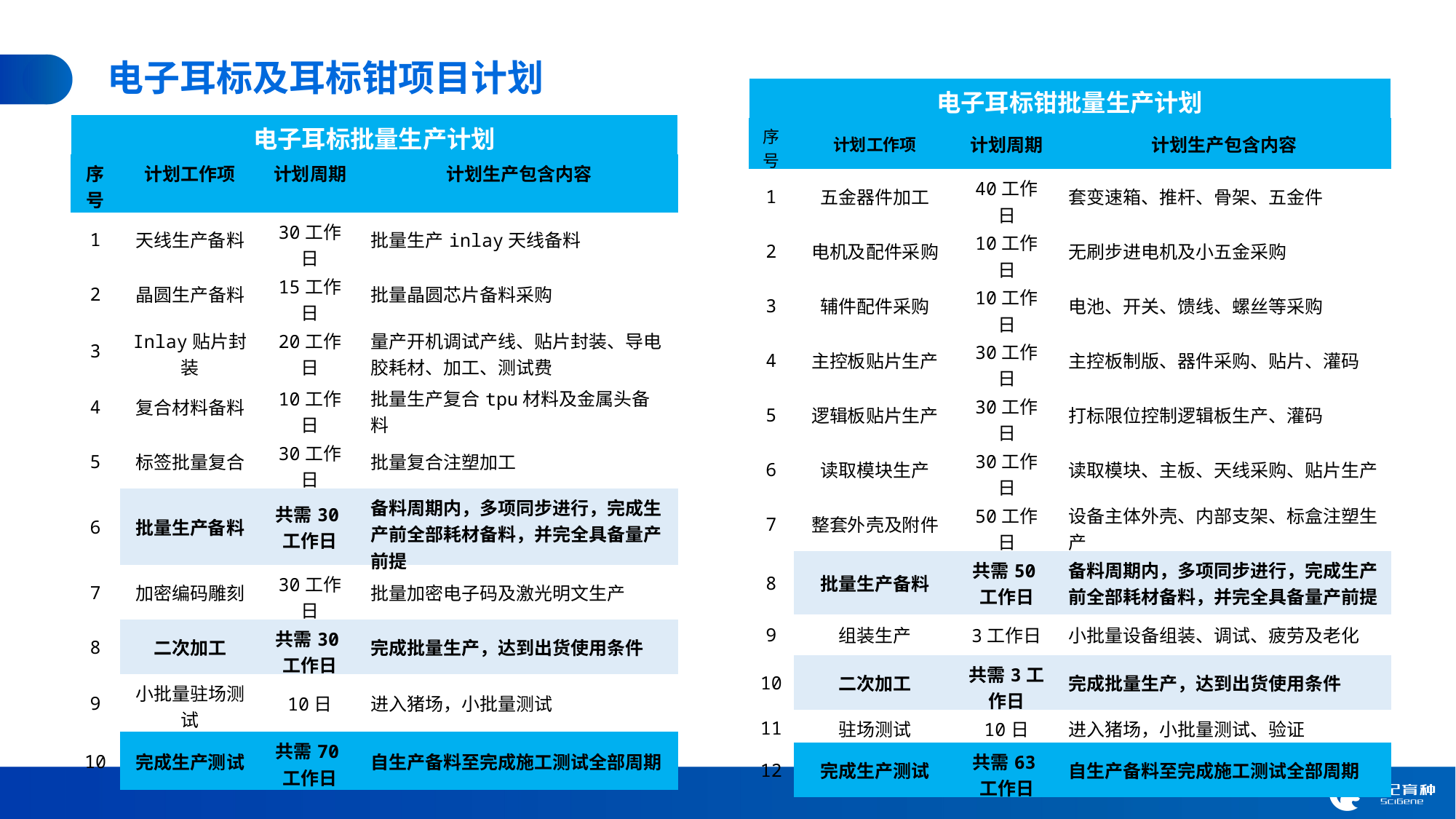

电子耳标及耳标钳项目计划
| 电子耳标钳批量生产计划 |  |  |  |
| --- | --- | --- | --- |
| 序号 | 计划工作项 | 计划周期 | 计划生产包含内容 |
| 1 | 五金器件加工 | 40工作日 | 套变速箱、推杆、骨架、五金件 |
| 2 | 电机及配件采购 | 10工作日 | 无刷步进电机及小五金采购 |
| 3 | 辅件配件采购 | 10工作日 | 电池、开关、馈线、螺丝等采购 |
| 4 | 主控板贴片生产 | 30工作日 | 主控板制版、器件采购、贴片、灌码 |
| 5 | 逻辑板贴片生产 | 30工作日 | 打标限位控制逻辑板生产、灌码 |
| 6 | 读取模块生产 | 30工作日 | 读取模块、主板、天线采购、贴片生产 |
| 7 | 整套外壳及附件 | 50工作日 | 设备主体外壳、内部支架、标盒注塑生产 |
| 8 | 批量生产备料 | 共需50工作日 | 备料周期内，多项同步进行，完成生产前全部耗材备料，并完全具备量产前提 |
| 9 | 组装生产 | 3工作日 | 小批量设备组装、调试、疲劳及老化 |
| 10 | 二次加工 | 共需3工作日 | 完成批量生产，达到出货使用条件 |
| 11 | 驻场测试 | 10日 | 进入猪场，小批量测试、验证 |
| 12 | 完成生产测试 | 共需63工作日 | 自生产备料至完成施工测试全部周期 |
| 电子耳标批量生产计划 |  |  |  |
| --- | --- | --- | --- |
| 序号 | 计划工作项 | 计划周期 | 计划生产包含内容 |
| 1 | 天线生产备料 | 30工作日 | 批量生产inlay天线备料 |
| 2 | 晶圆生产备料 | 15工作日 | 批量晶圆芯片备料采购 |
| 3 | Inlay贴片封装 | 20工作日 | 量产开机调试产线、贴片封装、导电胶耗材、加工、测试费 |
| 4 | 复合材料备料 | 10工作日 | 批量生产复合tpu材料及金属头备料 |
| 5 | 标签批量复合 | 30工作日 | 批量复合注塑加工 |
| 6 | 批量生产备料 | 共需30工作日 | 备料周期内，多项同步进行，完成生产前全部耗材备料，并完全具备量产前提 |
| 7 | 加密编码雕刻 | 30工作日 | 批量加密电子码及激光明文生产 |
| 8 | 二次加工 | 共需30工作日 | 完成批量生产，达到出货使用条件 |
| 9 | 小批量驻场测试 | 10日 | 进入猪场，小批量测试 |
| 10 | 完成生产测试 | 共需70工作日 | 自生产备料至完成施工测试全部周期 |